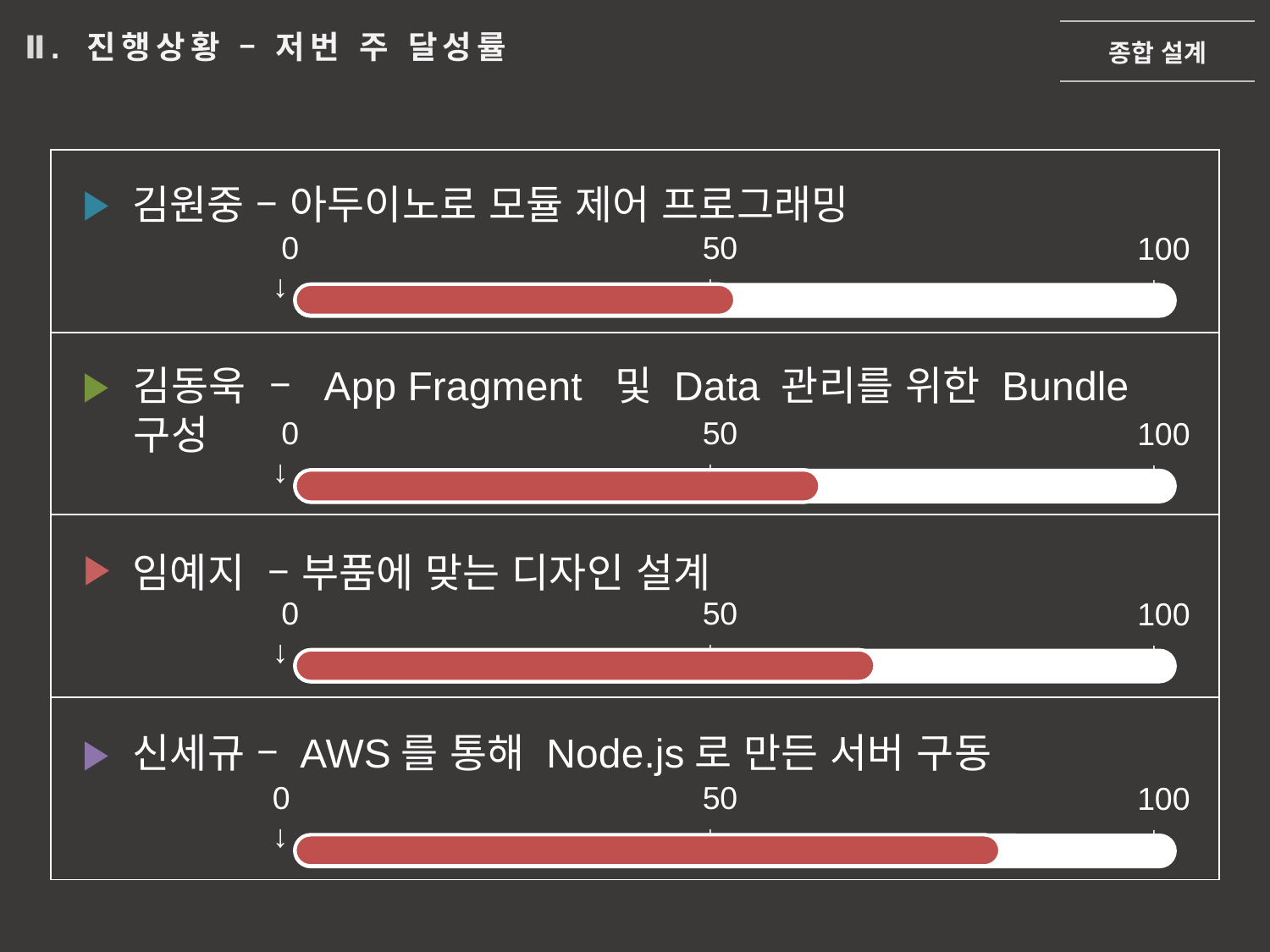

종합 설계
Ⅱ. 진행상황 – 저번 주 달성률
|  |
| --- |
|  |
|  |
|  |
▶
김원중 – 아두이노로 모듈 제어 프로그래밍
    0
   ↓

   50
   ↓

  100
   ↓

▶
김동욱  –  App Fragment  및 Data 관리를 위한 Bundle 구성

    0
   ↓

   50
   ↓

  100
   ↓

▶
임예지  – 부품에 맞는 디자인 설계
    0
   ↓

   50
   ↓

  100
   ↓

▶
신세규 – AWS를 통해 Node.js로 만든 서버 구동

   0
   ↓

   50
   ↓

  100
   ↓